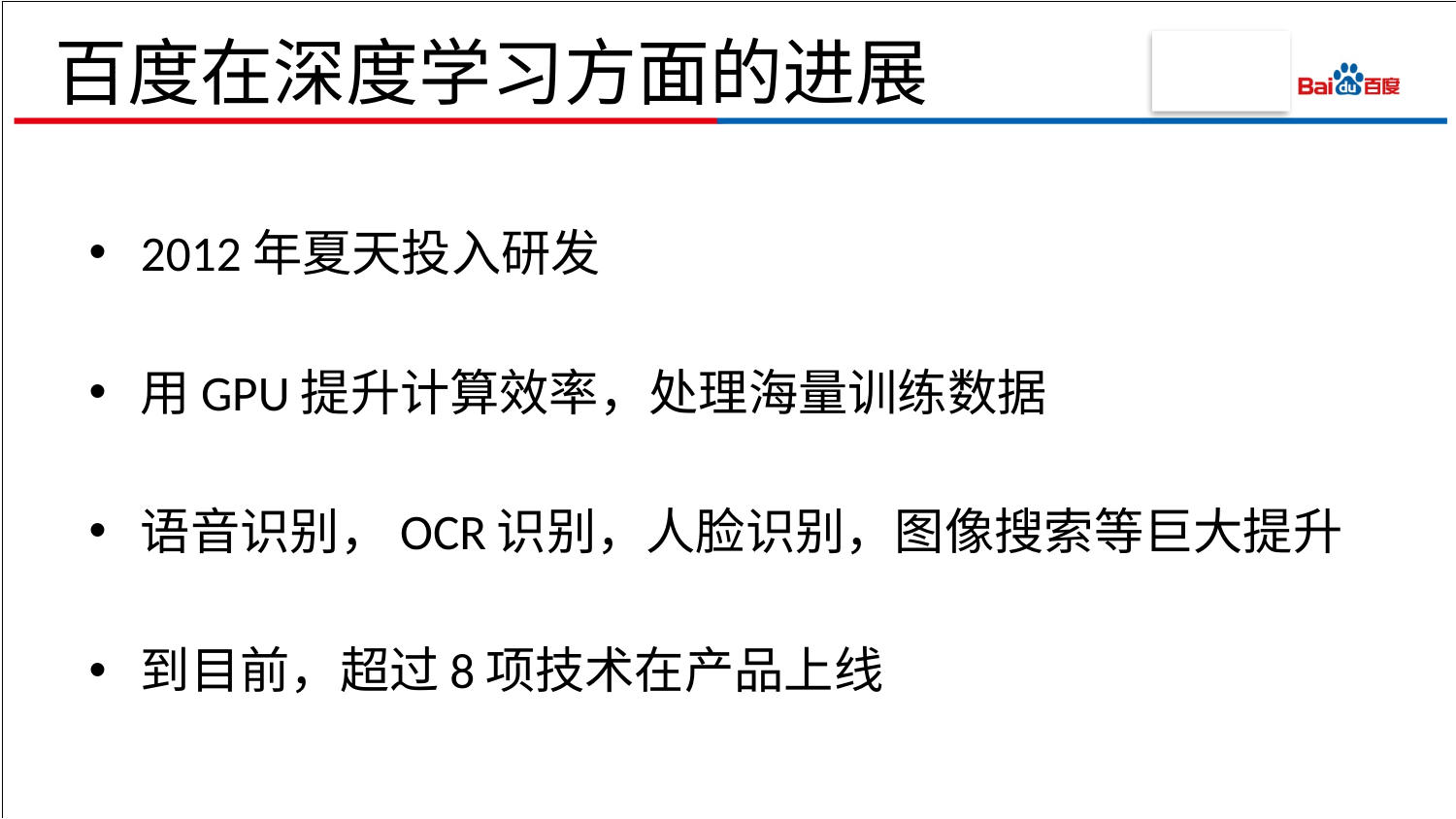

# 百度在深度学习方面的进展
2012年夏天投入研发

用GPU提升计算效率，处理海量训练数据

语音识别，OCR识别，人脸识别，图像搜索等巨大提升

到目前，超过8项技术在产品上线